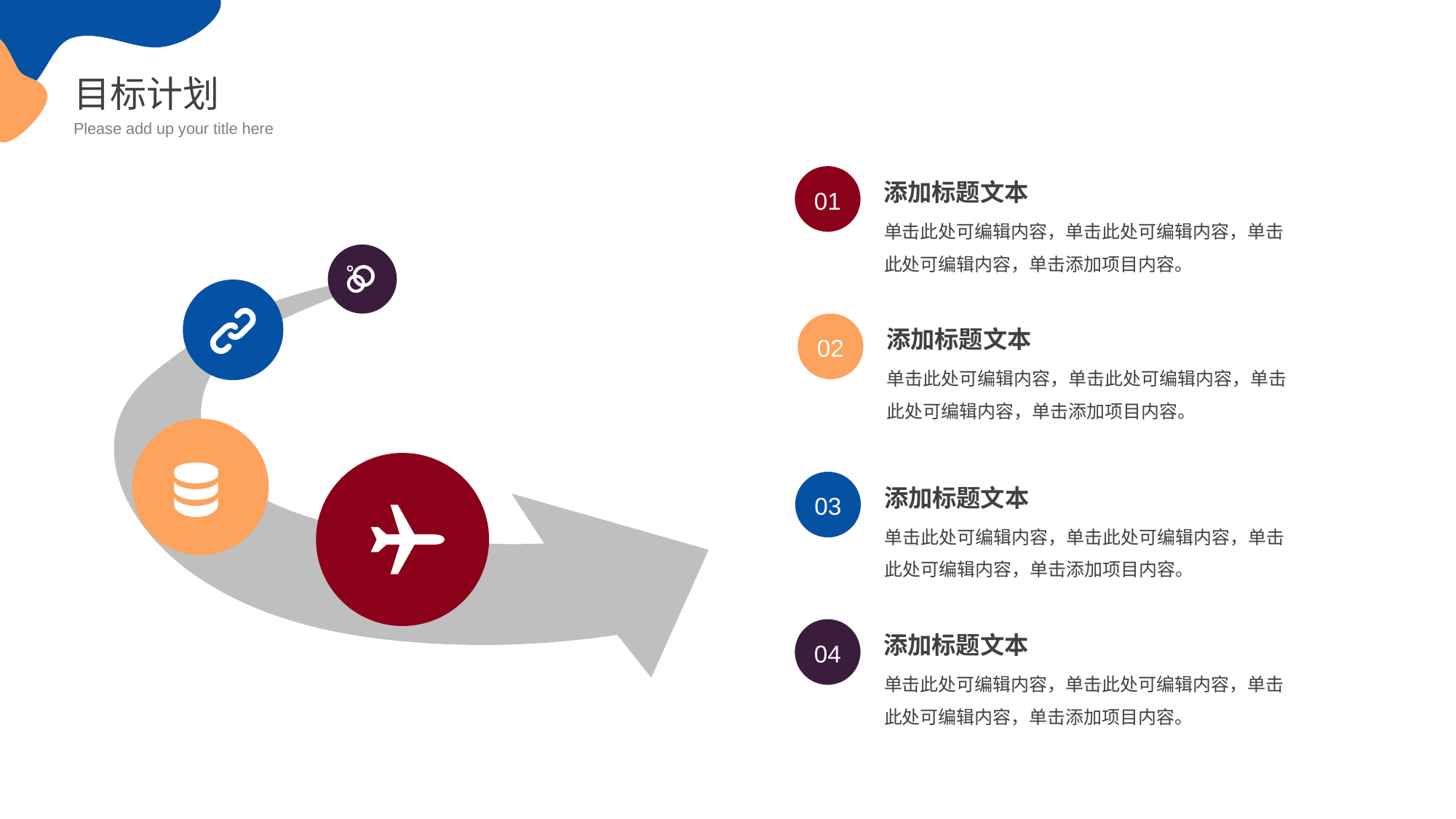

目标计划
Please add up your title here

添加标题文本
01
单击此处可编辑内容，单击此处可编辑内容，单击此处可编辑内容，单击添加项目内容。

添加标题文本
02
单击此处可编辑内容，单击此处可编辑内容，单击此处可编辑内容，单击添加项目内容。

添加标题文本
03

单击此处可编辑内容，单击此处可编辑内容，单击此处可编辑内容，单击添加项目内容。

添加标题文本
04
单击此处可编辑内容，单击此处可编辑内容，单击此处可编辑内容，单击添加项目内容。